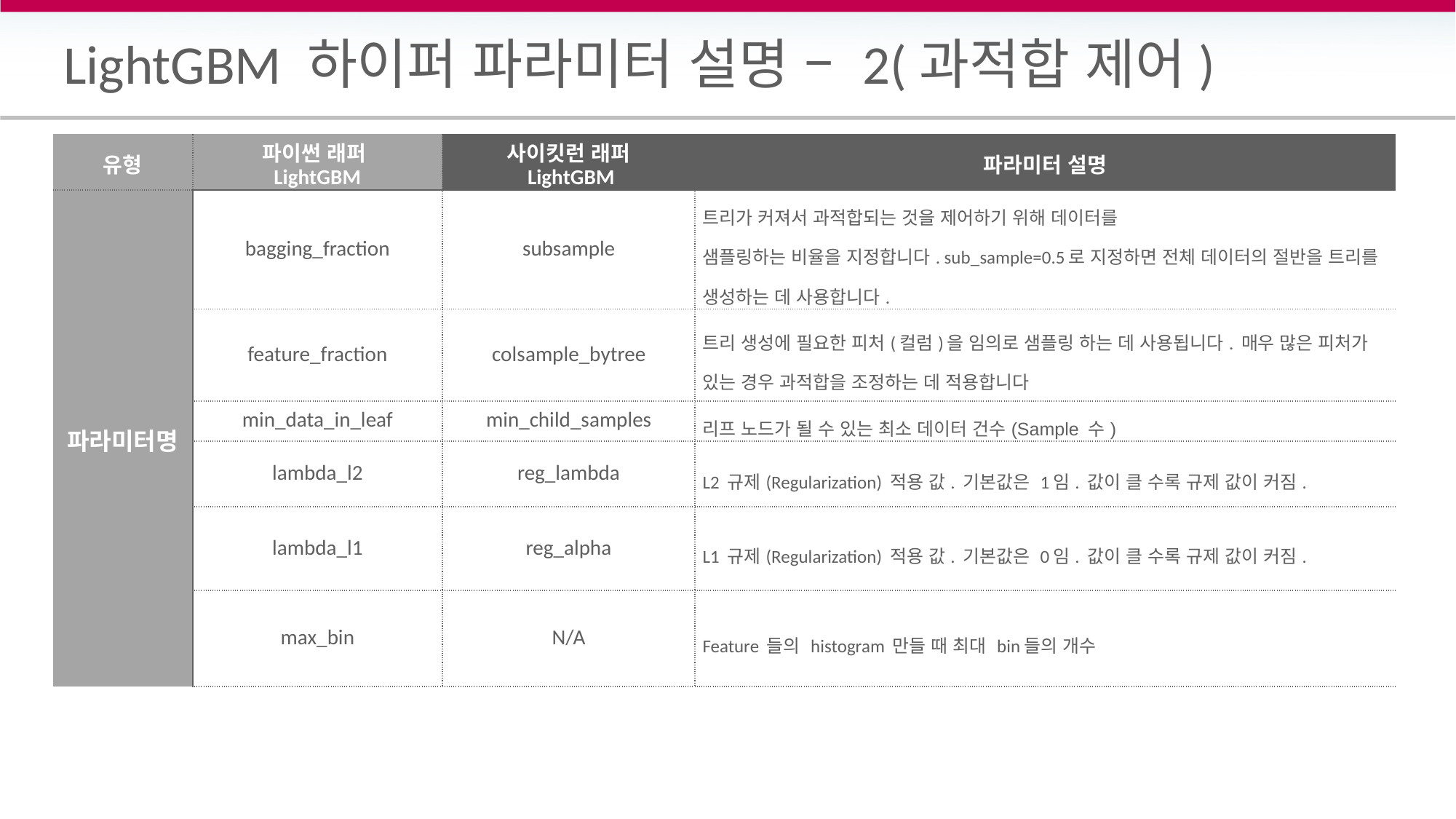

# LightGBM 하이퍼 파라미터 설명 – 2(과적합 제어)
| 유형 | 파이썬 래퍼 LightGBM | 사이킷런 래퍼 LightGBM | 파라미터 설명 |
| --- | --- | --- | --- |
| 파라미터명 | bagging\_fraction | subsample | 트리가 커져서 과적합되는 것을 제어하기 위해 데이터를 샘플링하는 비율을 지정합니다. sub\_sample=0.5로 지정하면 전체 데이터의 절반을 트리를 생성하는 데 사용합니다. |
|  | feature\_fraction | colsample\_bytree | 트리 생성에 필요한 피처(컬럼)을 임의로 샘플링 하는 데 사용됩니다. 매우 많은 피처가 있는 경우 과적합을 조정하는 데 적용합니다 |
|  | min\_data\_in\_leaf | min\_child\_samples | 리프 노드가 될 수 있는 최소 데이터 건수(Sample 수) |
|  | lambda\_l2 | reg\_lambda | L2 규제(Regularization) 적용 값. 기본값은 1임. 값이 클 수록 규제 값이 커짐. |
|  | lambda\_l1 | reg\_alpha | L1 규제(Regularization) 적용 값. 기본값은 0임. 값이 클 수록 규제 값이 커짐. |
|  | max\_bin | N/A | Feature 들의 histogram 만들 때 최대 bin들의 개수 |